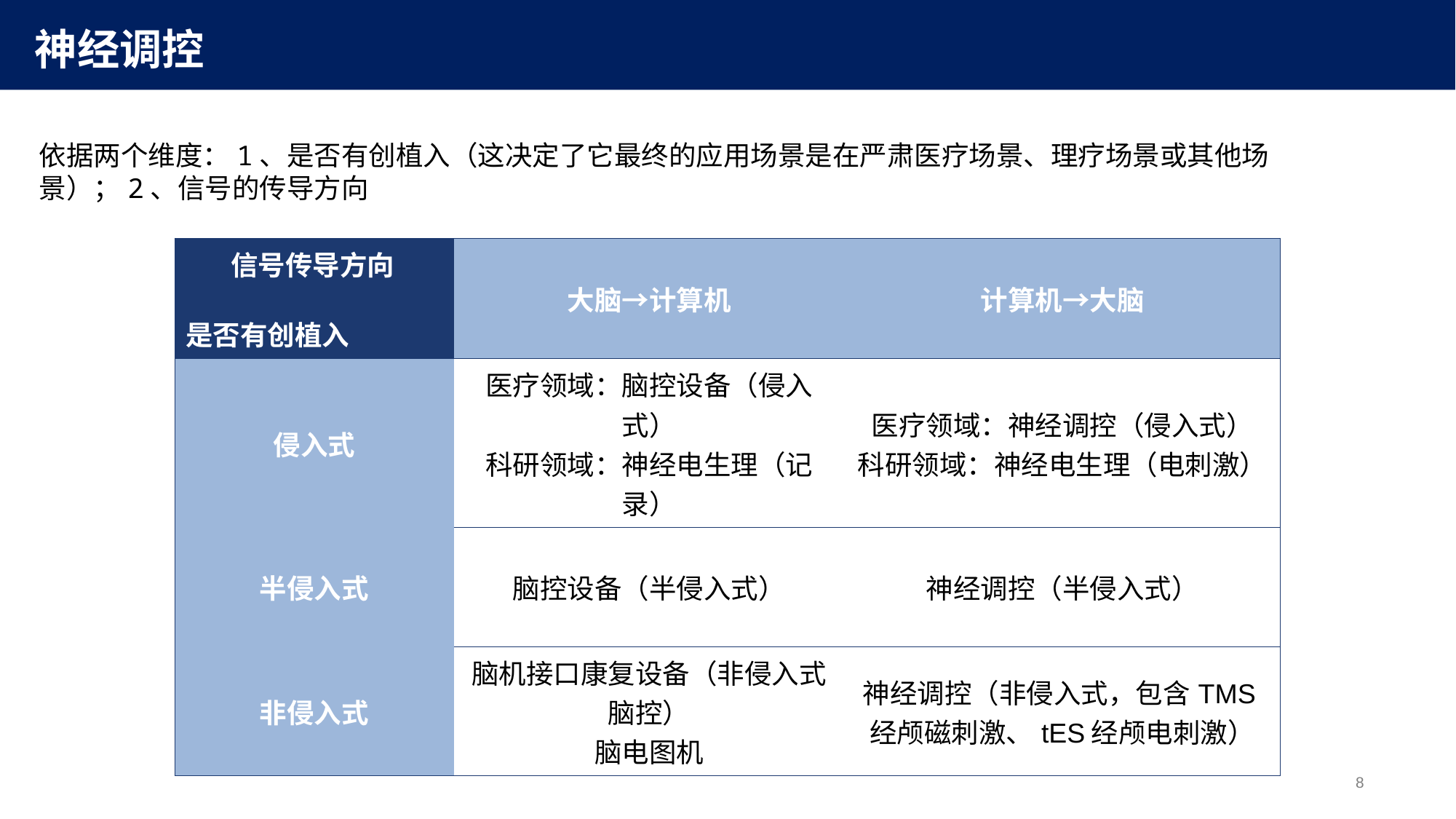

# 神经调控
依据两个维度：1、是否有创植入（这决定了它最终的应用场景是在严肃医疗场景、理疗场景或其他场景）；2、信号的传导方向
| 信号传导方向 是否有创植入 | 大脑→计算机 | 计算机→大脑 |
| --- | --- | --- |
| 侵入式 | 医疗领域：脑控设备（侵入式） 科研领域：神经电生理（记录） | 医疗领域：神经调控（侵入式） 科研领域：神经电生理（电刺激） |
| 半侵入式 | 脑控设备（半侵入式） | 神经调控（半侵入式） |
| 非侵入式 | 脑机接口康复设备（非侵入式脑控） 脑电图机 | 神经调控（非侵入式，包含TMS经颅磁刺激、tES经颅电刺激） |
8